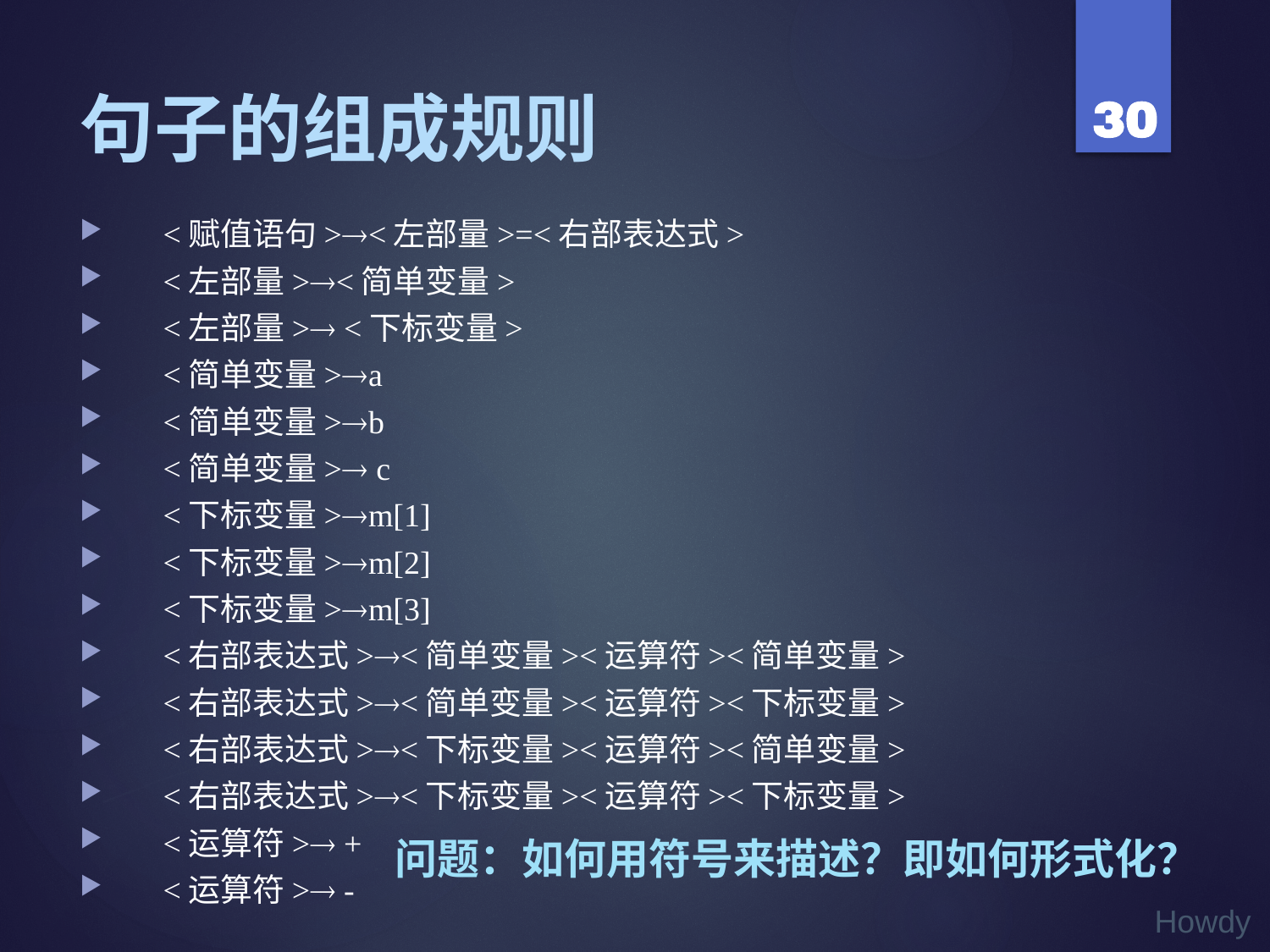

# 句子的组成规则
<赋值语句>→<左部量>=<右部表达式>
<左部量>→<简单变量>
<左部量>→ <下标变量>
<简单变量>→a
<简单变量>→b
<简单变量>→ c
<下标变量>→m[1]
<下标变量>→m[2]
<下标变量>→m[3]
<右部表达式>→<简单变量><运算符><简单变量>
<右部表达式>→<简单变量><运算符><下标变量>
<右部表达式>→<下标变量><运算符><简单变量>
<右部表达式>→<下标变量><运算符><下标变量>
<运算符>→ +
<运算符>→ -
问题：如何用符号来描述？即如何形式化？